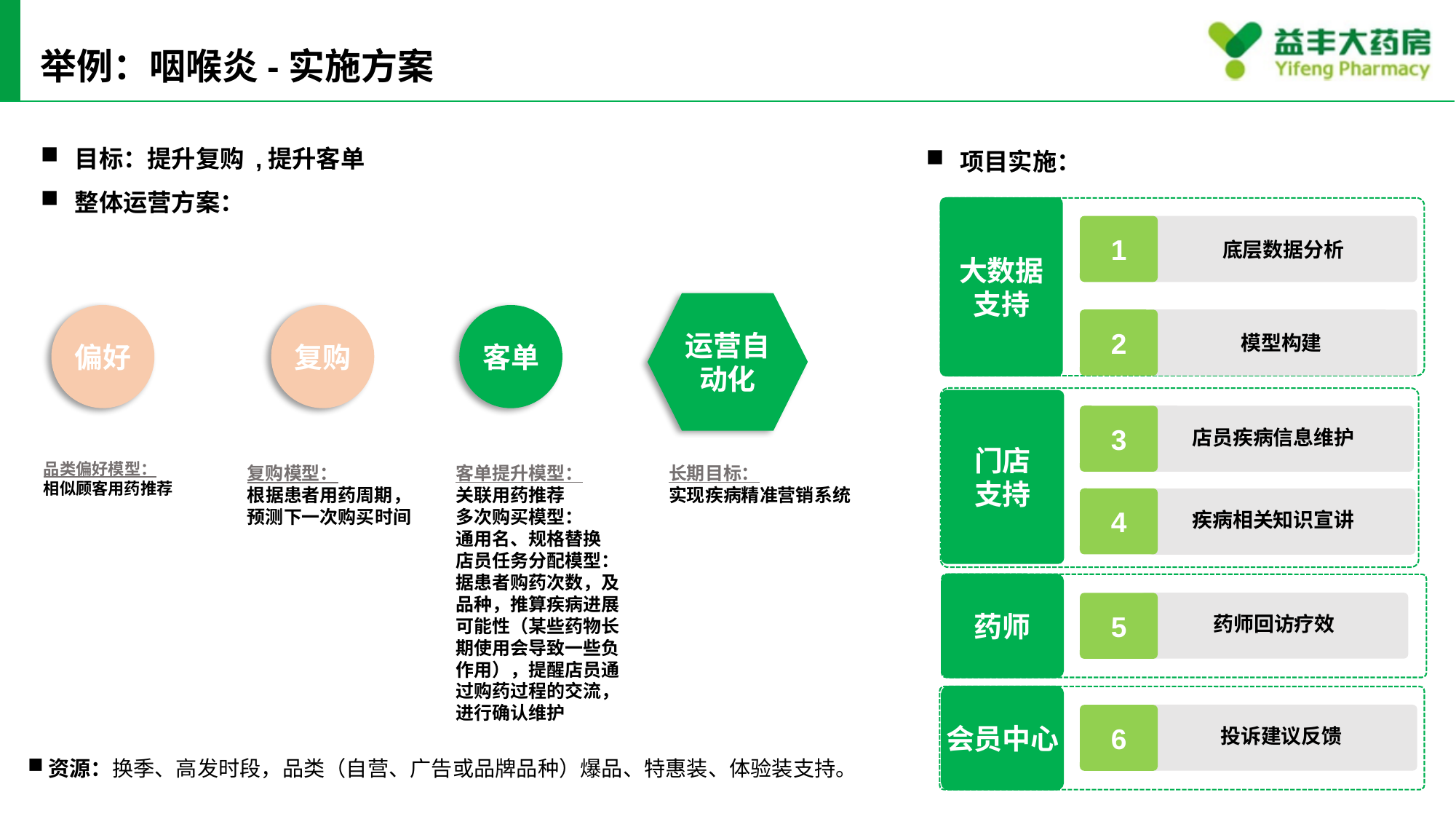

#
举例：咽喉炎-实施方案
目标：提升复购 ,提升客单
整体运营方案：
项目实施：

大数据
支持
1
底层数据分析
运营自动化
偏好
复购
客单
2
模型构建

门店
支持
3

店员疾病信息维护
品类偏好模型：
相似顾客用药推荐
复购模型：
根据患者用药周期，预测下一次购买时间
客单提升模型：
关联用药推荐
多次购买模型：
通用名、规格替换
店员任务分配模型：
据患者购药次数，及品种，推算疾病进展可能性（某些药物长期使用会导致一些负作用），提醒店员通过购药过程的交流，进行确认维护
长期目标：
实现疾病精准营销系统
4

疾病相关知识宣讲

药师

5
 药师回访疗效

会员中心

6
 投诉建议反馈
资源：换季、高发时段，品类（自营、广告或品牌品种）爆品、特惠装、体验装支持。